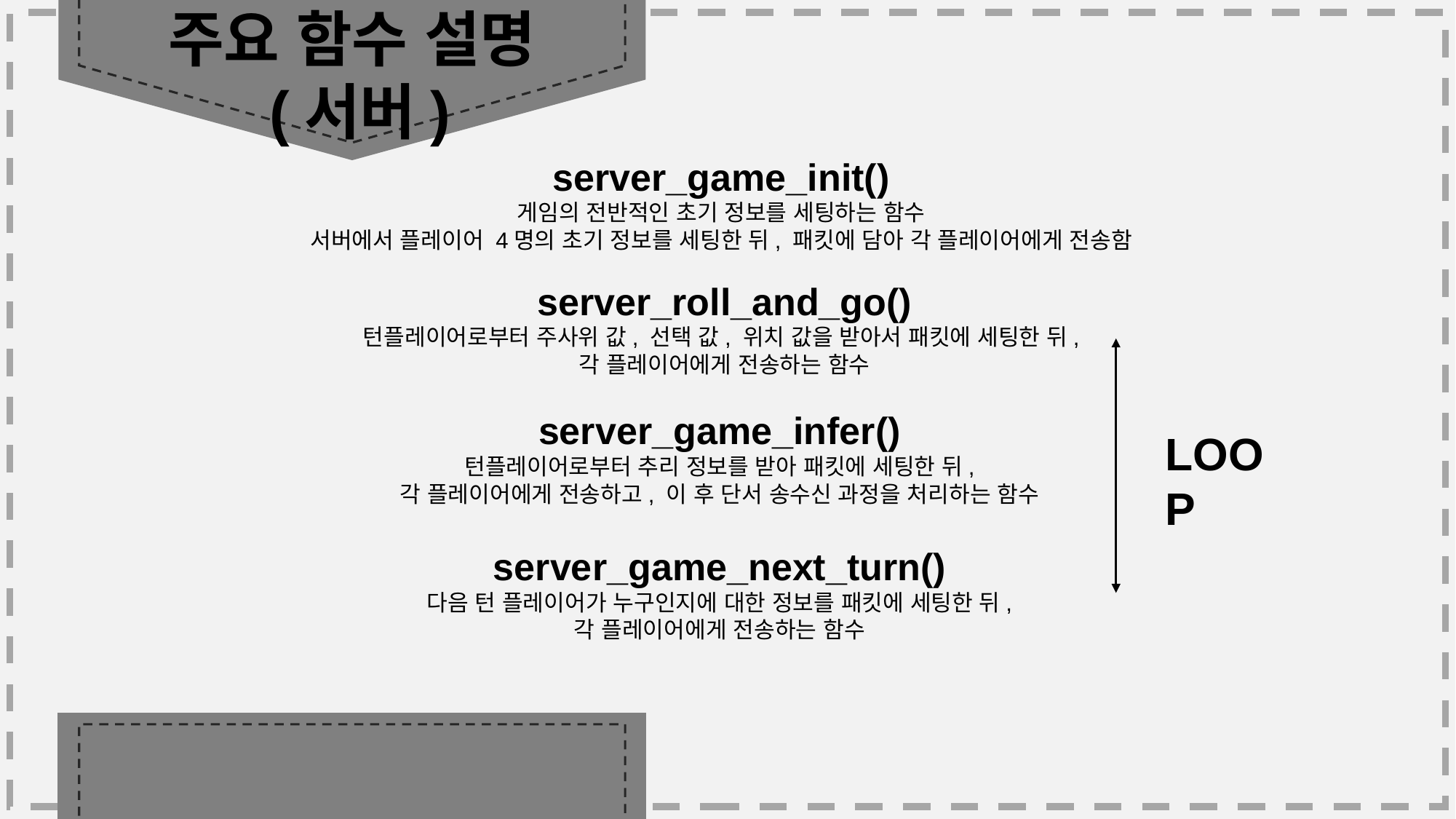

주요 함수 설명
      (서버)

server_game_init()
게임의 전반적인 초기 정보를 세팅하는 함수
서버에서 플레이어 4명의 초기 정보를 세팅한 뒤, 패킷에 담아 각 플레이어에게 전송함
server_roll_and_go()
턴플레이어로부터 주사위 값, 선택 값, 위치 값을 받아서 패킷에 세팅한 뒤,
각 플레이어에게 전송하는 함수

server_game_infer()
턴플레이어로부터 추리 정보를 받아 패킷에 세팅한 뒤,
각 플레이어에게 전송하고, 이 후 단서 송수신 과정을 처리하는 함수
LOOP
server_game_next_turn()
다음 턴 플레이어가 누구인지에 대한 정보를 패킷에 세팅한 뒤,
각 플레이어에게 전송하는 함수